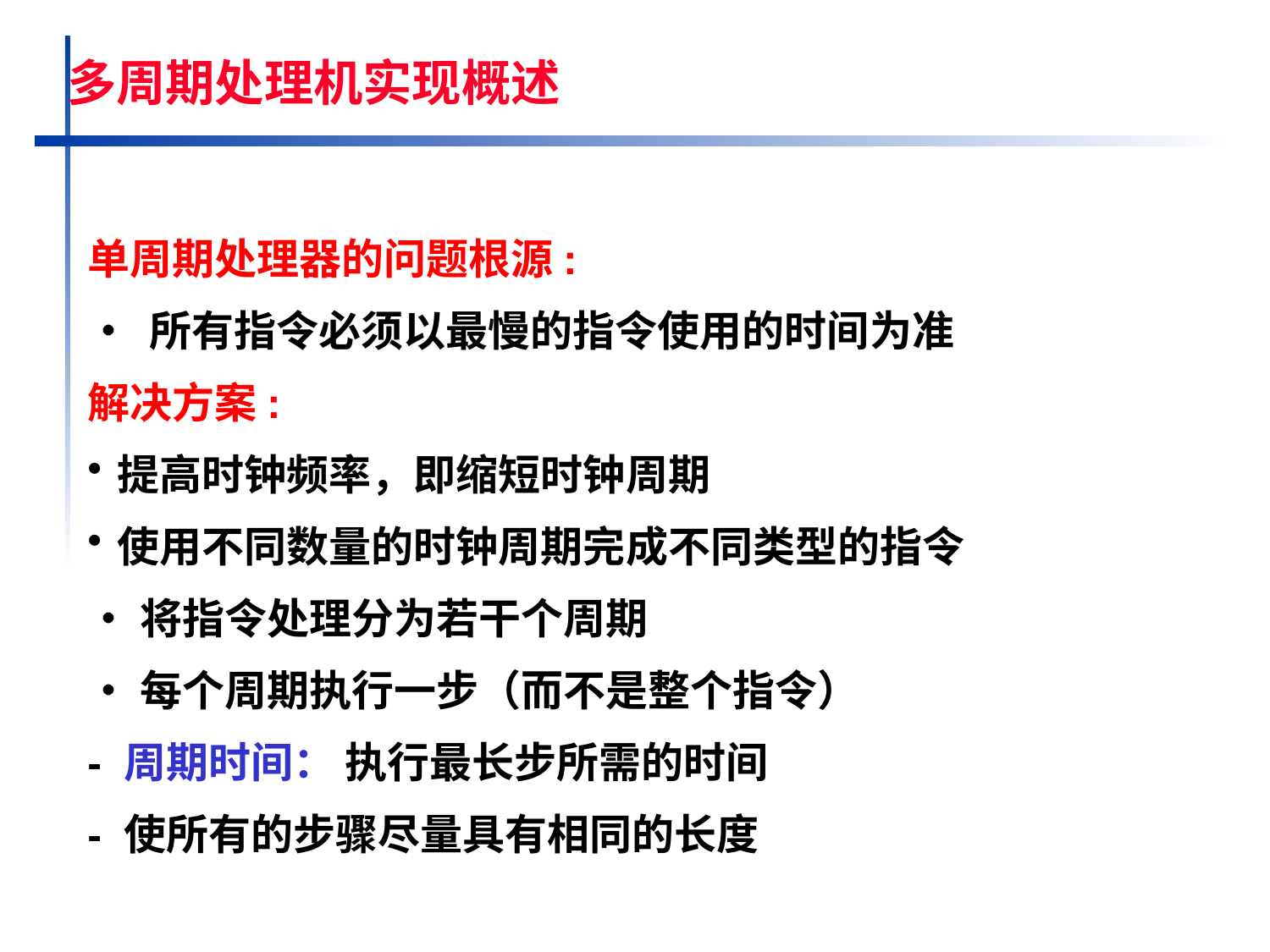

多周期处理机实现概述
单周期处理器的问题根源:
• 所有指令必须以最慢的指令使用的时间为准
解决方案:
提高时钟频率，即缩短时钟周期
使用不同数量的时钟周期完成不同类型的指令
•将指令处理分为若干个周期
•每个周期执行一步（而不是整个指令）
- 周期时间： 执行最长步所需的时间
- 使所有的步骤尽量具有相同的长度